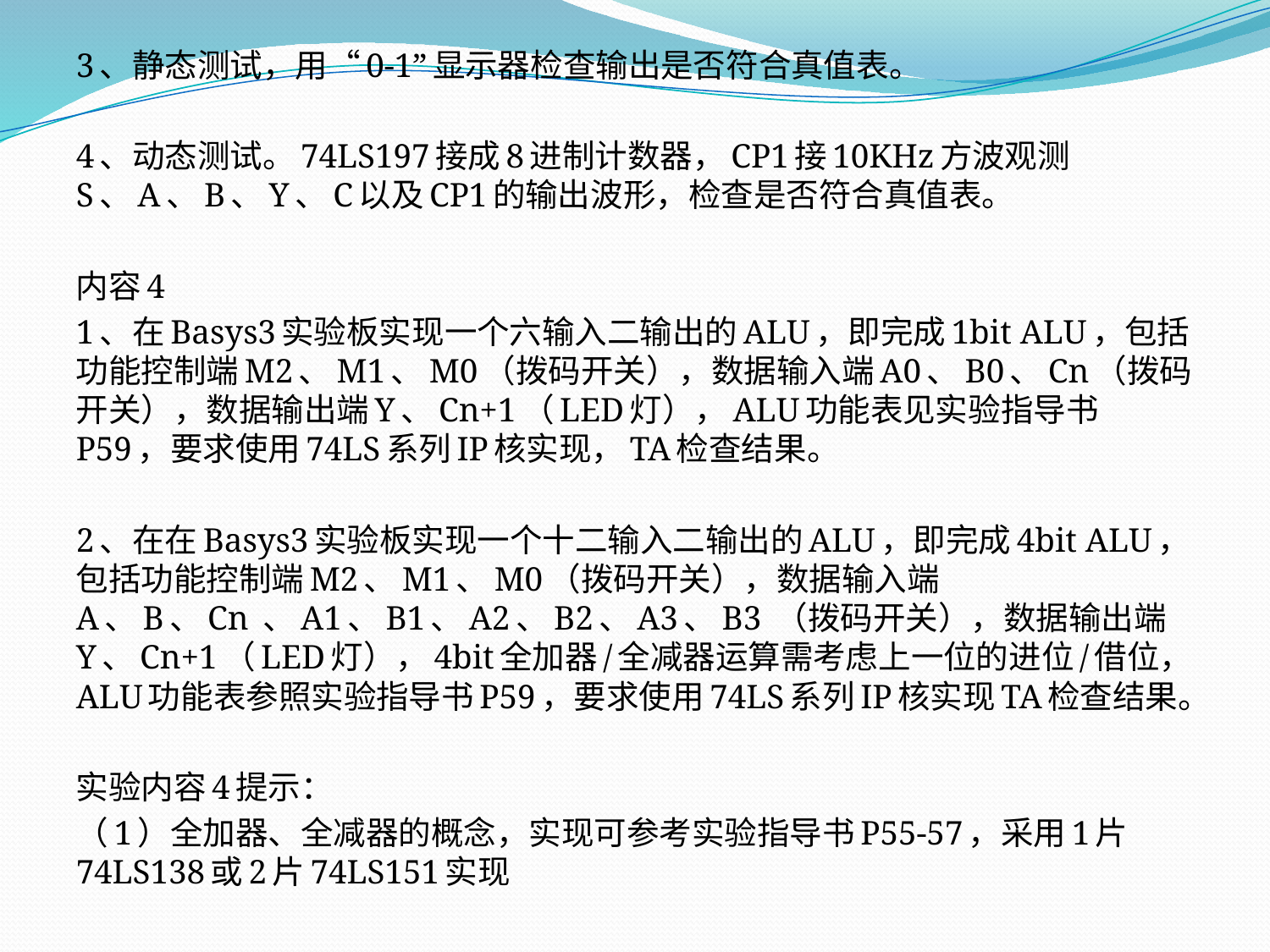

# 3、静态测试，用“0-1”显示器检查输出是否符合真值表。

4、动态测试。74LS197接成8进制计数器，CP1接10KHz方波观测S、A、B、Y、C以及CP1的输出波形，检查是否符合真值表。

内容4
1、在Basys3实验板实现一个六输入二输出的ALU，即完成1bit ALU，包括功能控制端M2、M1、M0（拨码开关），数据输入端A0、B0、Cn（拨码开关），数据输出端Y、Cn+1（LED灯），ALU功能表见实验指导书P59，要求使用74LS系列IP核实现，TA检查结果。

2、在在Basys3实验板实现一个十二输入二输出的ALU，即完成4bit ALU，包括功能控制端M2、M1、M0（拨码开关），数据输入端A、B、Cn 、A1、B1、A2、B2、A3、B3 （拨码开关），数据输出端Y、Cn+1（LED灯），4bit全加器/全减器运算需考虑上一位的进位/借位， ALU功能表参照实验指导书P59，要求使用74LS系列IP核实现TA检查结果。

实验内容4提示：
（1）全加器、全减器的概念，实现可参考实验指导书P55-57，采用1片74LS138或2片74LS151实现